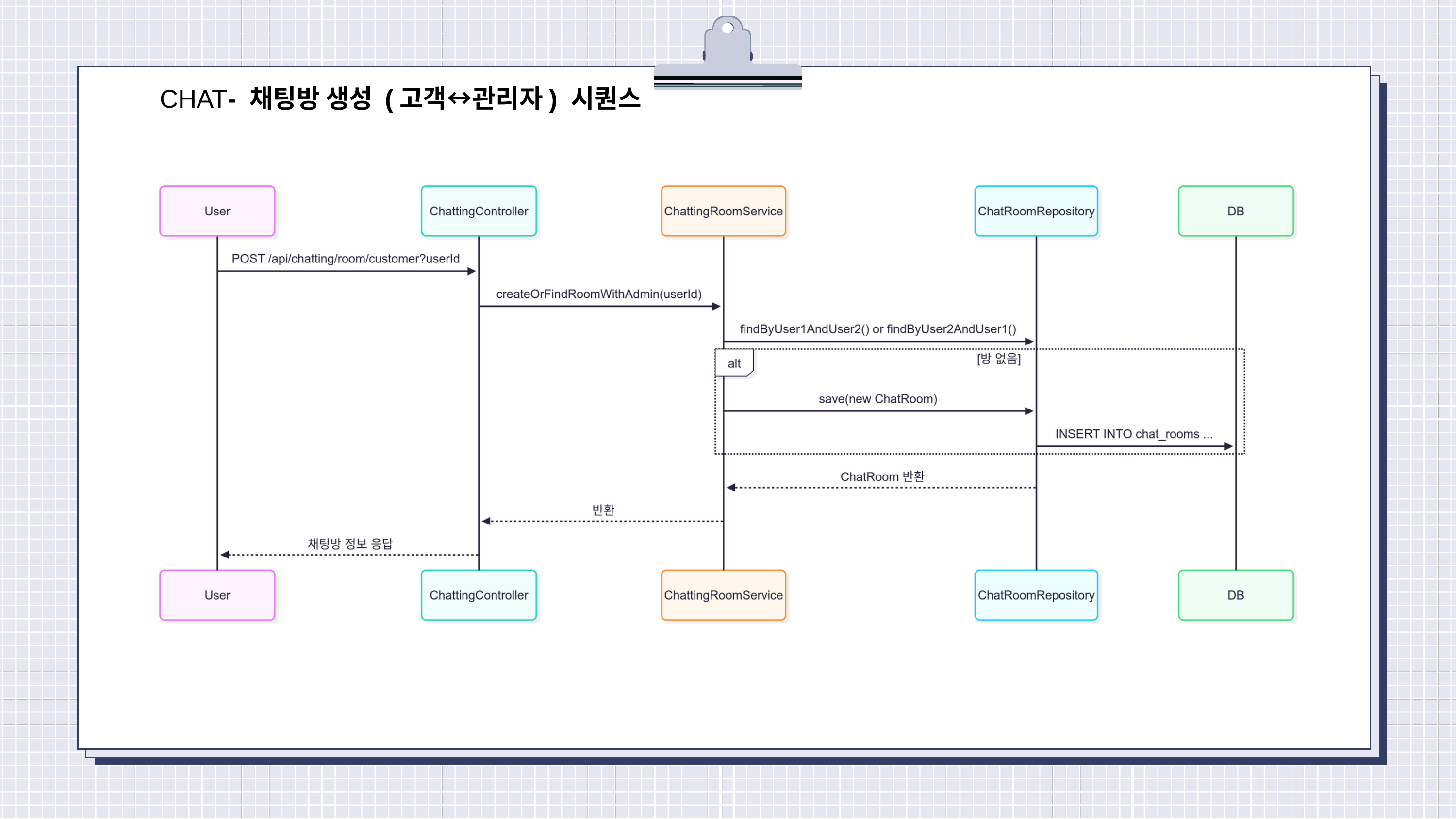

CHAT- 채팅방 생성 (고객↔관리자) 시퀀스

진행 상황 요약